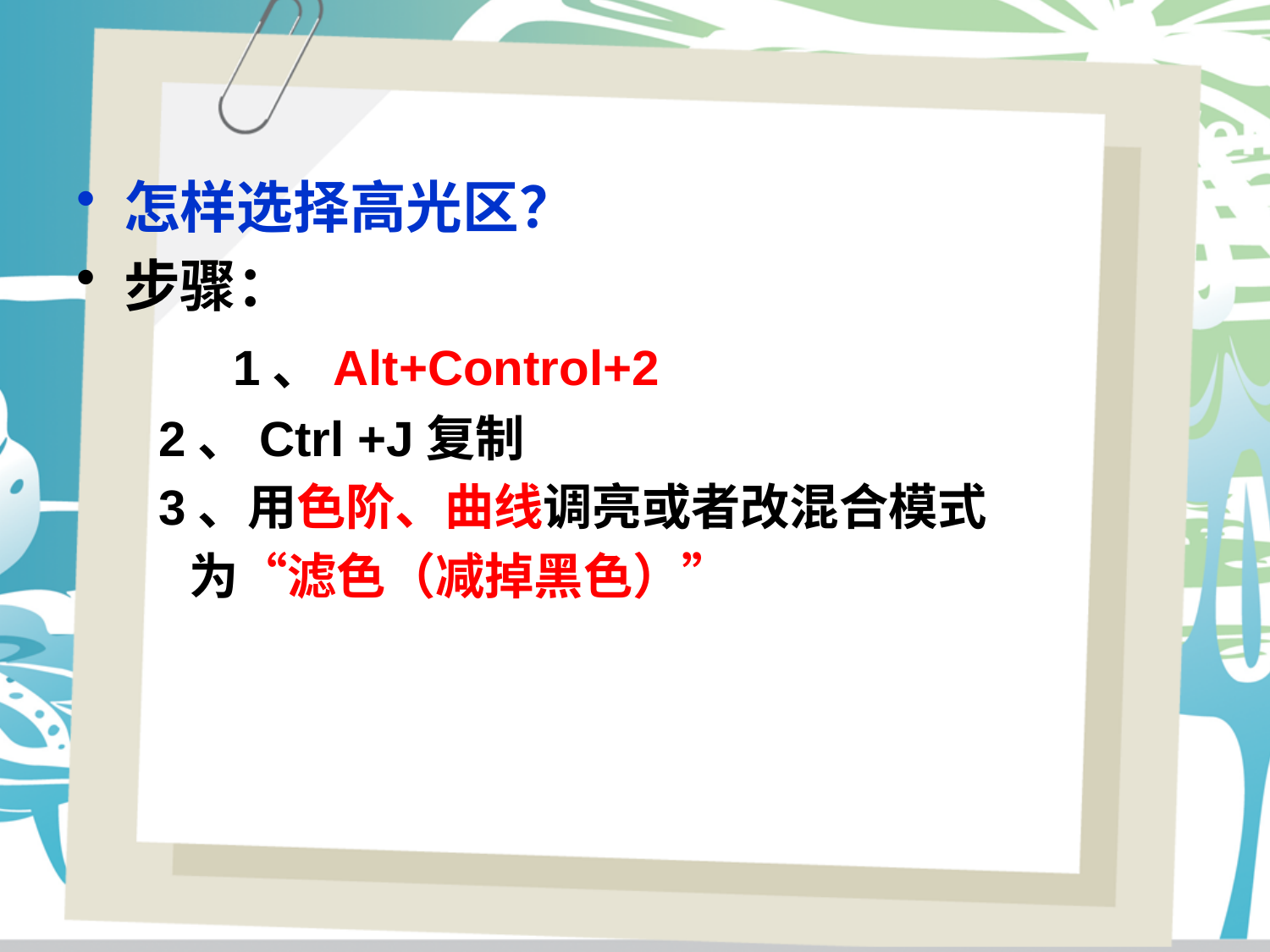

怎样选择高光区？
步骤：
          1、Alt+Control+2
      2、Ctrl +J复制
      3、用色阶、曲线调亮或者改混合模式
         为“滤色（减掉黑色）”